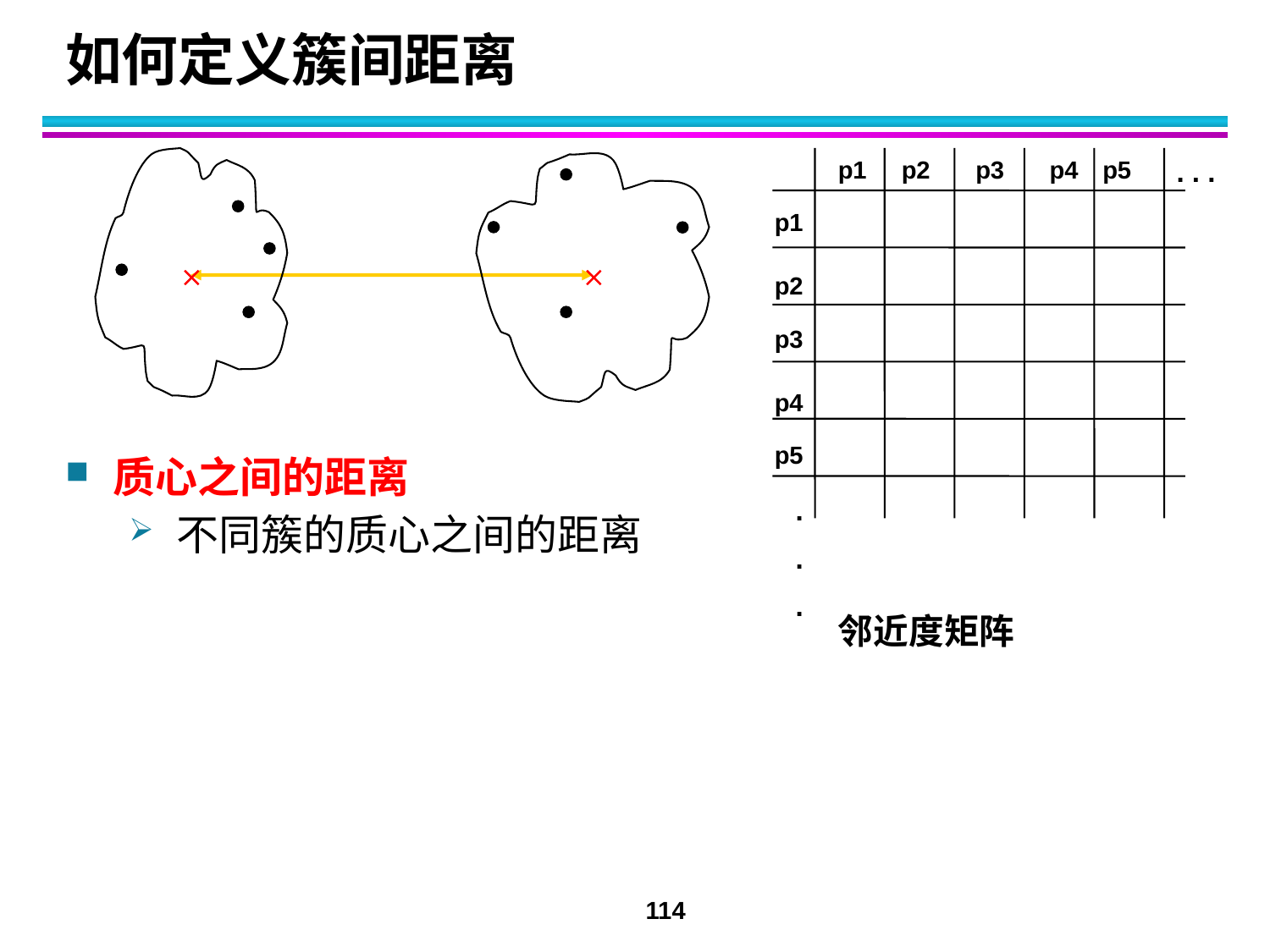

# 如何定义簇间距离

p1

p2

p3

p4
p5

. . .

p1

p2

p3

p4

p5

.
.
.

×
×

质心之间的距离
不同簇的质心之间的距离
邻近度矩阵